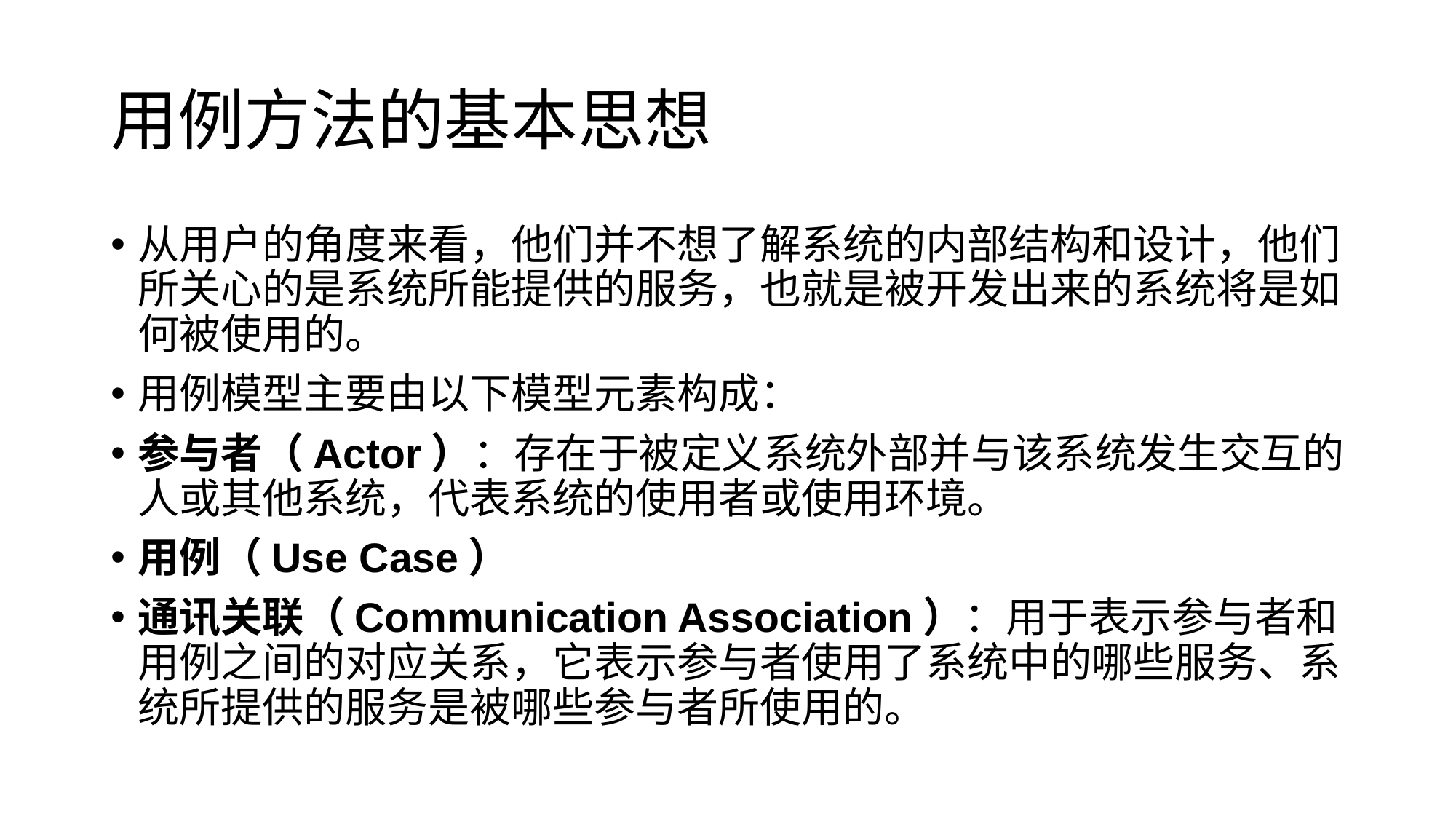

# 用例方法的基本思想
从用户的角度来看，他们并不想了解系统的内部结构和设计，他们所关心的是系统所能提供的服务，也就是被开发出来的系统将是如何被使用的。
用例模型主要由以下模型元素构成：
参与者（Actor）：存在于被定义系统外部并与该系统发生交互的人或其他系统，代表系统的使用者或使用环境。
用例（Use Case）
通讯关联（Communication Association）：用于表示参与者和用例之间的对应关系，它表示参与者使用了系统中的哪些服务、系统所提供的服务是被哪些参与者所使用的。